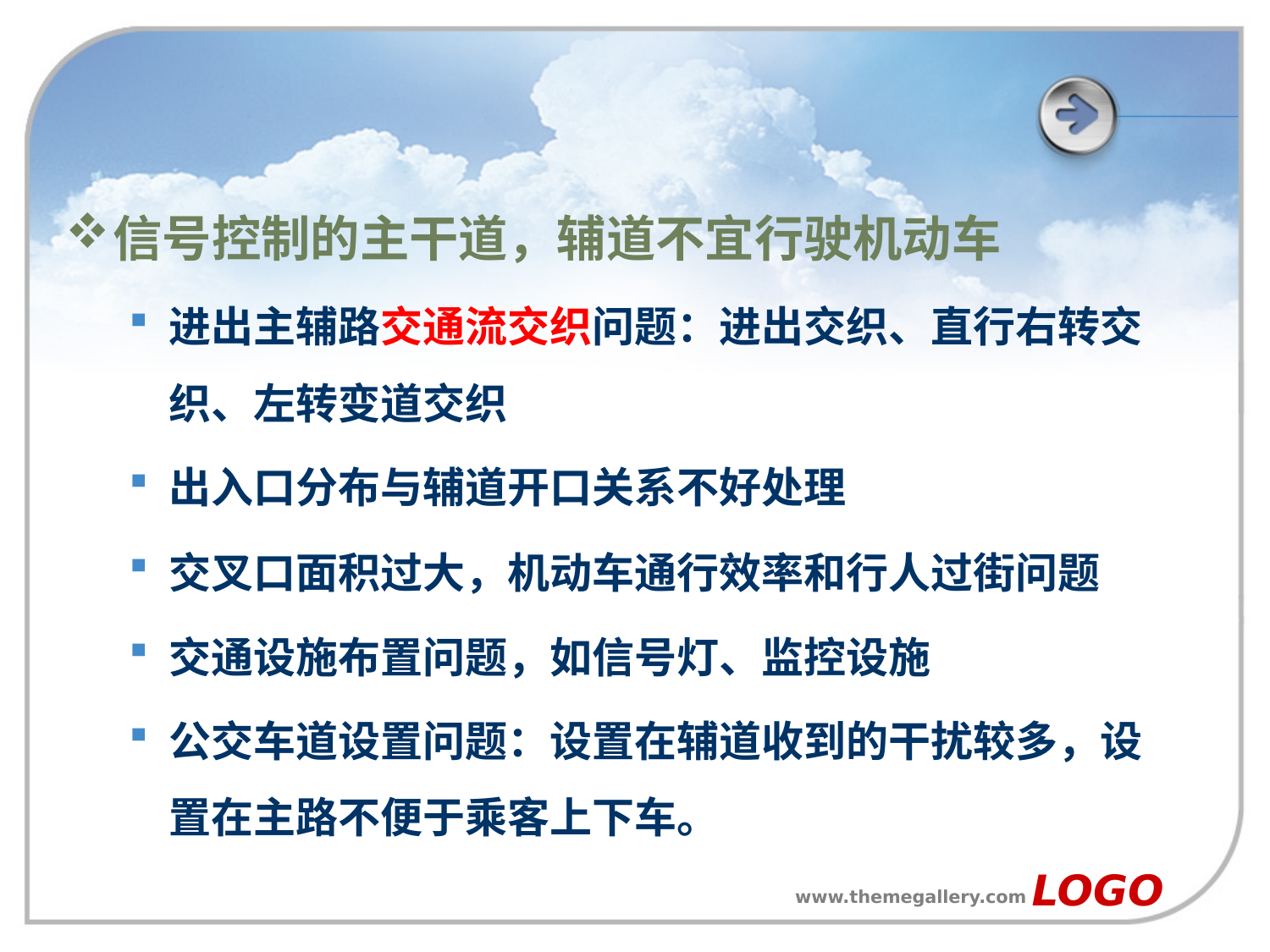

#
信号控制的主干道，辅道不宜行驶机动车
进出主辅路交通流交织问题：进出交织、直行右转交织、左转变道交织
出入口分布与辅道开口关系不好处理
交叉口面积过大，机动车通行效率和行人过街问题
交通设施布置问题，如信号灯、监控设施
公交车道设置问题：设置在辅道收到的干扰较多，设置在主路不便于乘客上下车。
LOGO
www.themegallery.com